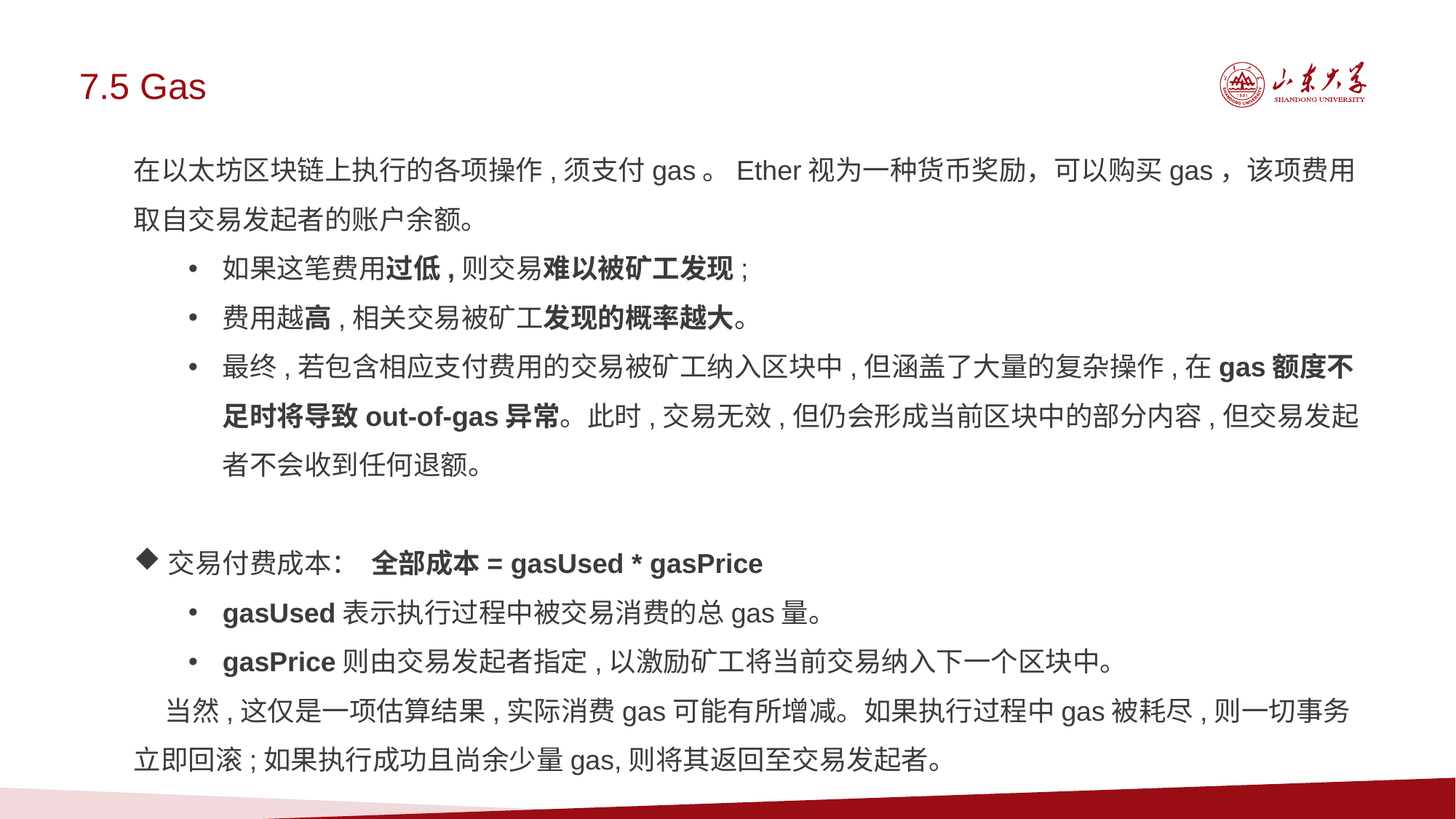

7.5 Gas
在以太坊区块链上执行的各项操作,须支付gas。Ether视为一种货币奖励，可以购买gas，该项费用取自交易发起者的账户余额。
如果这笔费用过低,则交易难以被矿工发现;
费用越高,相关交易被矿工发现的概率越大。
最终,若包含相应支付费用的交易被矿工纳入区块中,但涵盖了大量的复杂操作,在gas额度不足时将导致out-of-gas异常。此时,交易无效,但仍会形成当前区块中的部分内容,但交易发起者不会收到任何退额。

交易付费成本：  全部成本= gasUsed * gasPrice
gasUsed表示执行过程中被交易消费的总gas量。
gasPrice则由交易发起者指定,以激励矿工将当前交易纳入下一个区块中。
    当然,这仅是一项估算结果,实际消费gas可能有所增减。如果执行过程中gas被耗尽,则一切事务立即回滚;如果执行成功且尚余少量gas,则将其返回至交易发起者。